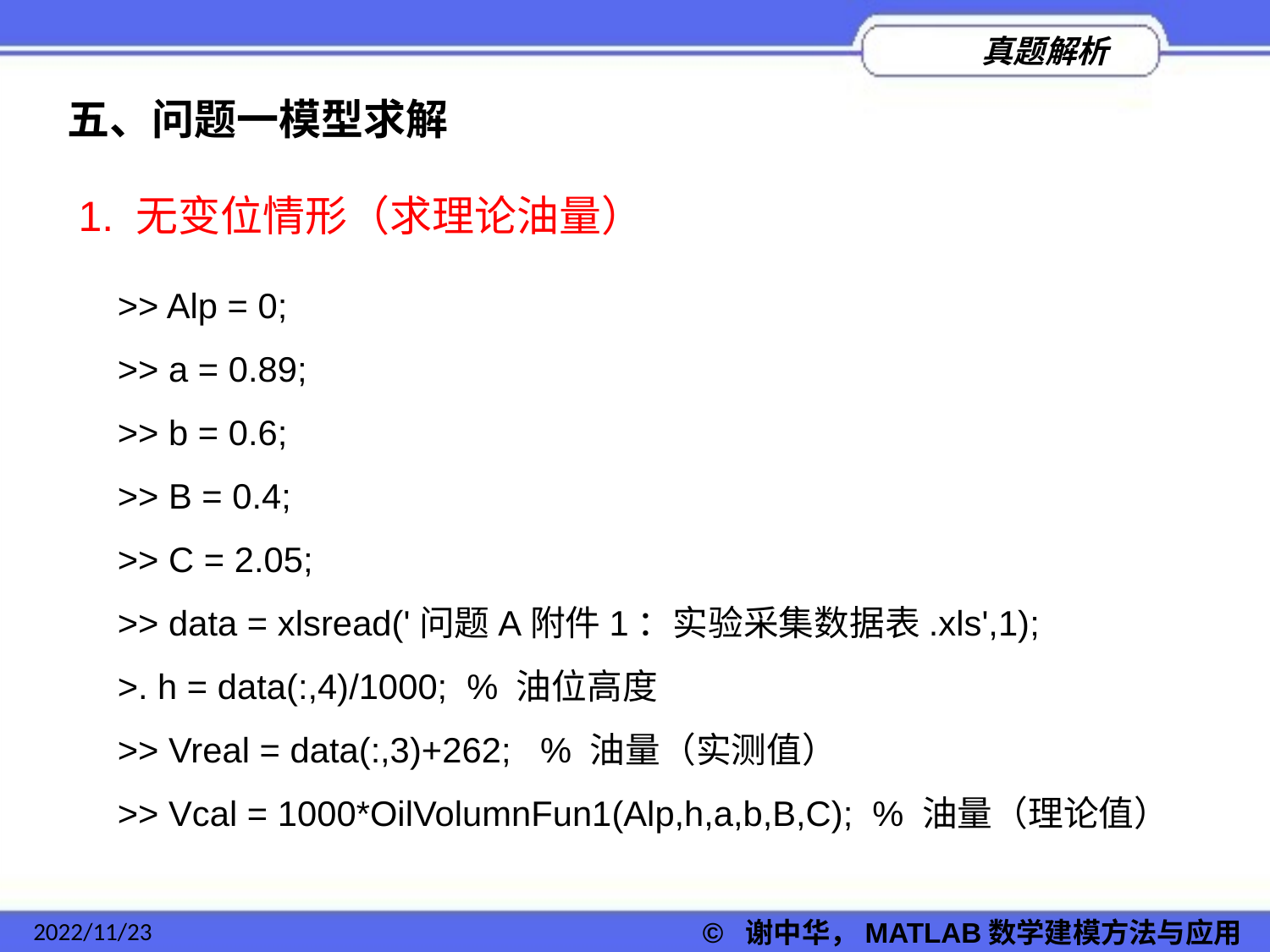

五、问题一模型求解
1. 无变位情形（求理论油量）
>> Alp = 0;
>> a = 0.89;
>> b = 0.6;
>> B = 0.4;
>> C = 2.05;
>> data = xlsread('问题A附件1：实验采集数据表.xls',1);
>. h = data(:,4)/1000;  % 油位高度
>> Vreal = data(:,3)+262;   % 油量（实测值）
>> Vcal = 1000*OilVolumnFun1(Alp,h,a,b,B,C);  % 油量（理论值）
2022/11/23
©  谢中华，MATLAB数学建模方法与应用